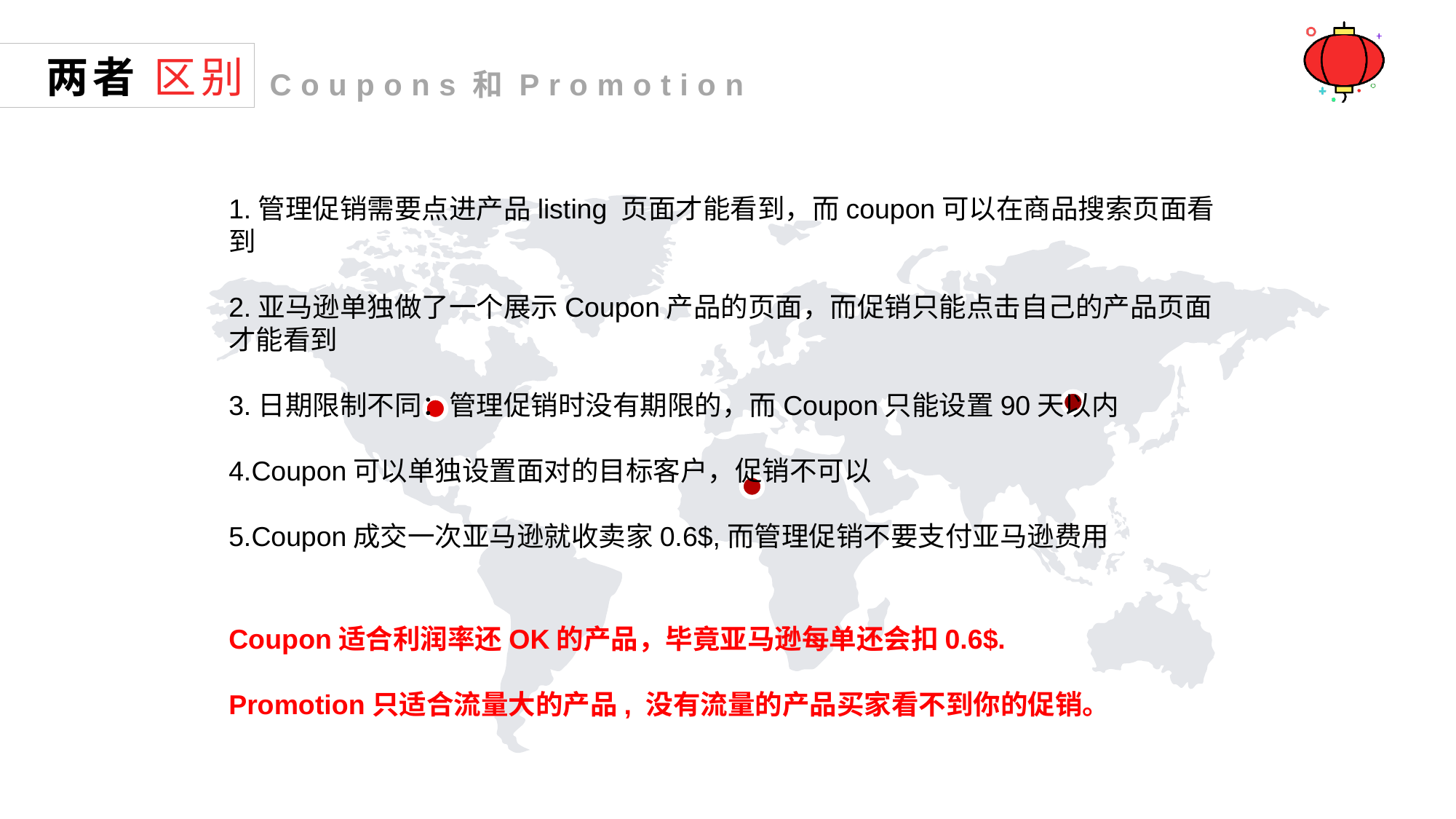

两者 区别
Coupons和Promotion
1.管理促销需要点进产品listing 页面才能看到，而coupon可以在商品搜索页面看到

2.亚马逊单独做了一个展示Coupon产品的页面，而促销只能点击自己的产品页面才能看到

3.日期限制不同：管理促销时没有期限的，而Coupon只能设置90天以内

4.Coupon可以单独设置面对的目标客户，促销不可以

5.Coupon成交一次亚马逊就收卖家0.6$,而管理促销不要支付亚马逊费用

Coupon适合利润率还OK的产品，毕竟亚马逊每单还会扣0.6$.

Promotion只适合流量大的产品, 没有流量的产品买家看不到你的促销。